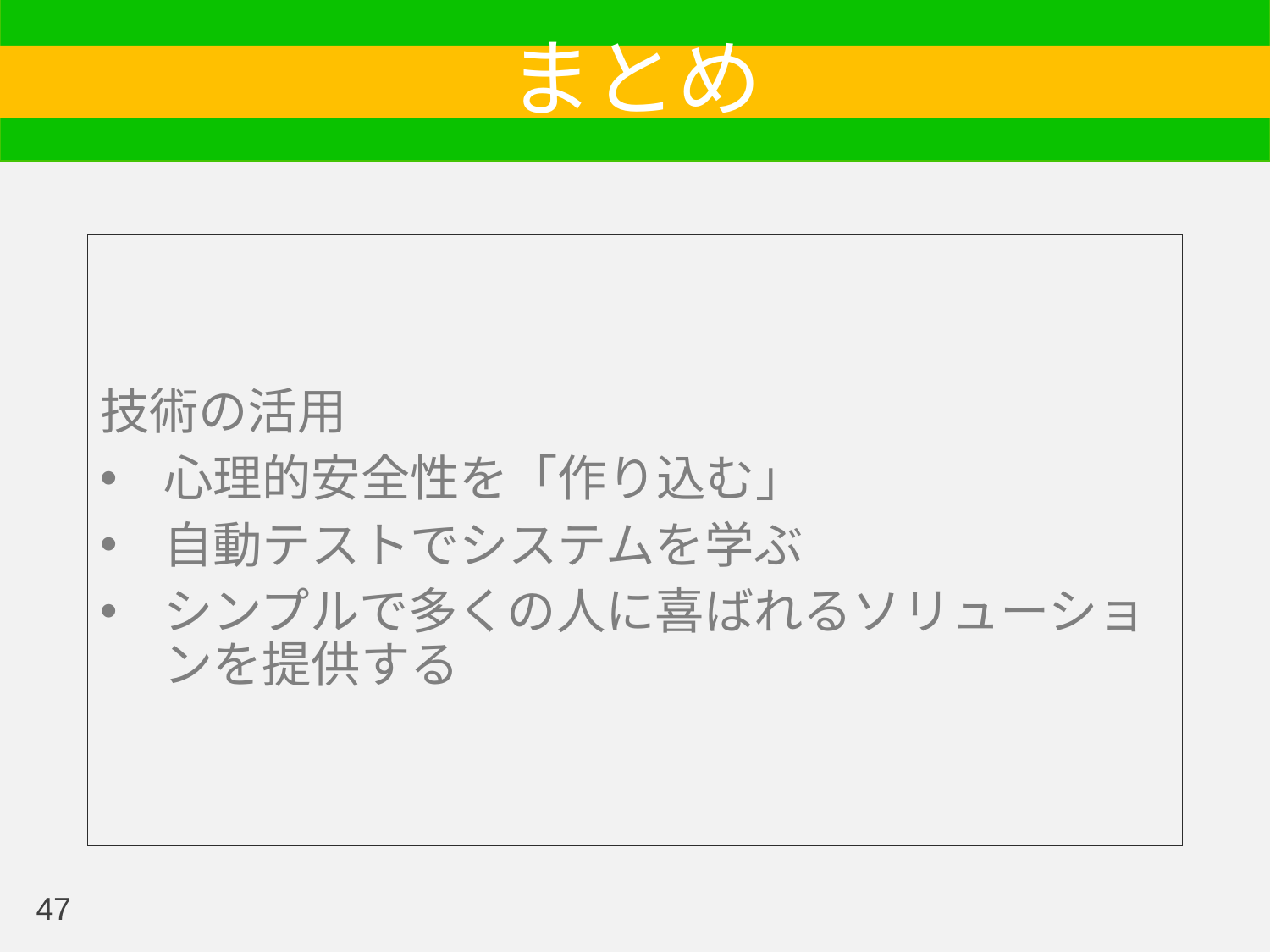

# まとめ
技術の活用
心理的安全性を「作り込む」
自動テストでシステムを学ぶ
シンプルで多くの人に喜ばれるソリューションを提供する
47